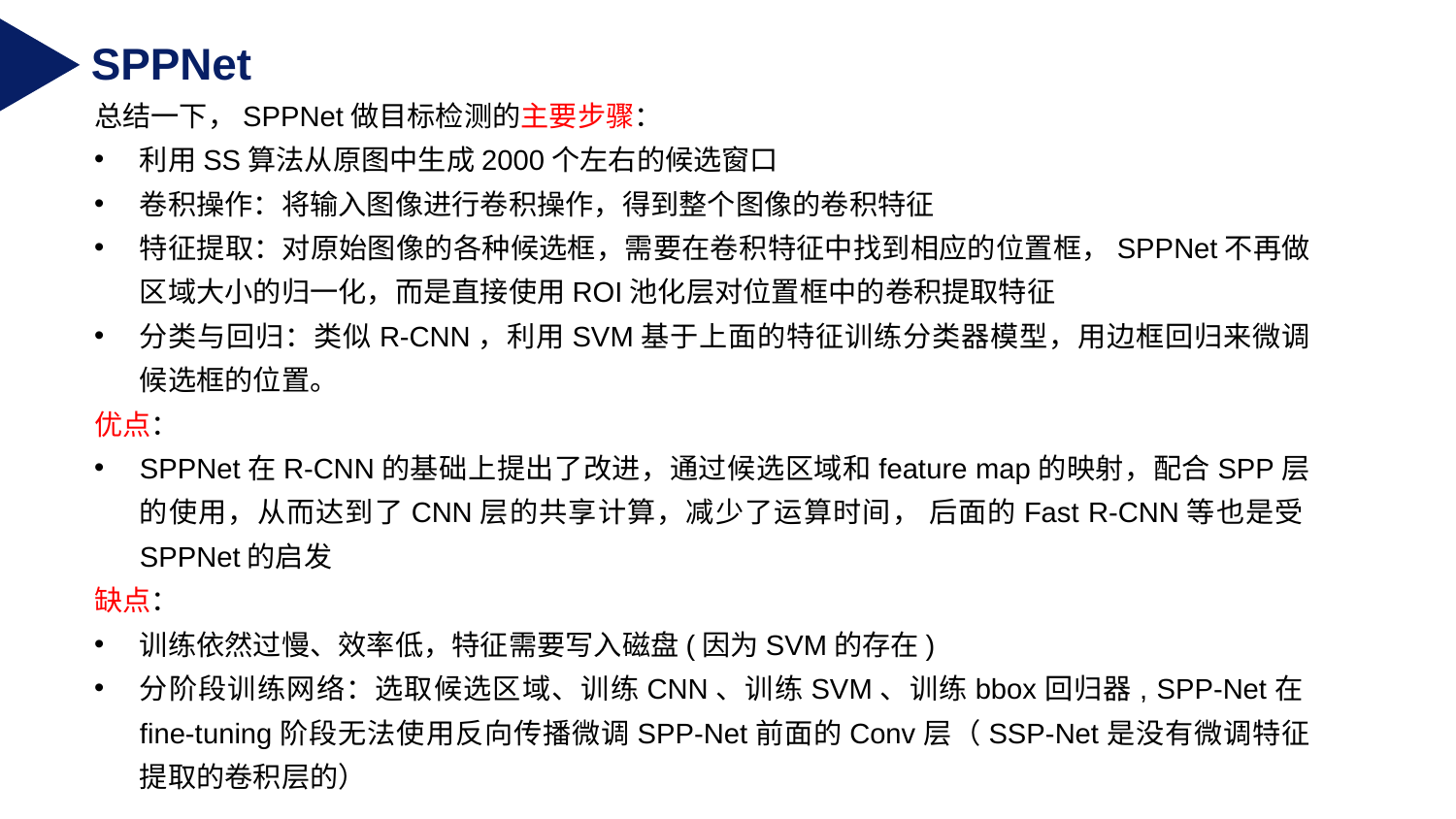

SPPNet
总结一下，SPPNet做目标检测的主要步骤：
利用SS算法从原图中生成2000个左右的候选窗口
卷积操作：将输入图像进行卷积操作，得到整个图像的卷积特征
特征提取：对原始图像的各种候选框，需要在卷积特征中找到相应的位置框，SPPNet不再做区域大小的归一化，而是直接使用ROI池化层对位置框中的卷积提取特征
分类与回归：类似R-CNN，利用SVM基于上面的特征训练分类器模型，用边框回归来微调候选框的位置。
优点：
SPPNet在R-CNN的基础上提出了改进，通过候选区域和feature map的映射，配合SPP层的使用，从而达到了CNN层的共享计算，减少了运算时间， 后面的Fast R-CNN等也是受SPPNet的启发
缺点：
训练依然过慢、效率低，特征需要写入磁盘(因为SVM的存在)
分阶段训练网络：选取候选区域、训练CNN、训练SVM、训练bbox回归器, SPP-Net在fine-tuning阶段无法使用反向传播微调SPP-Net前面的Conv层（SSP-Net是没有微调特征提取的卷积层的）